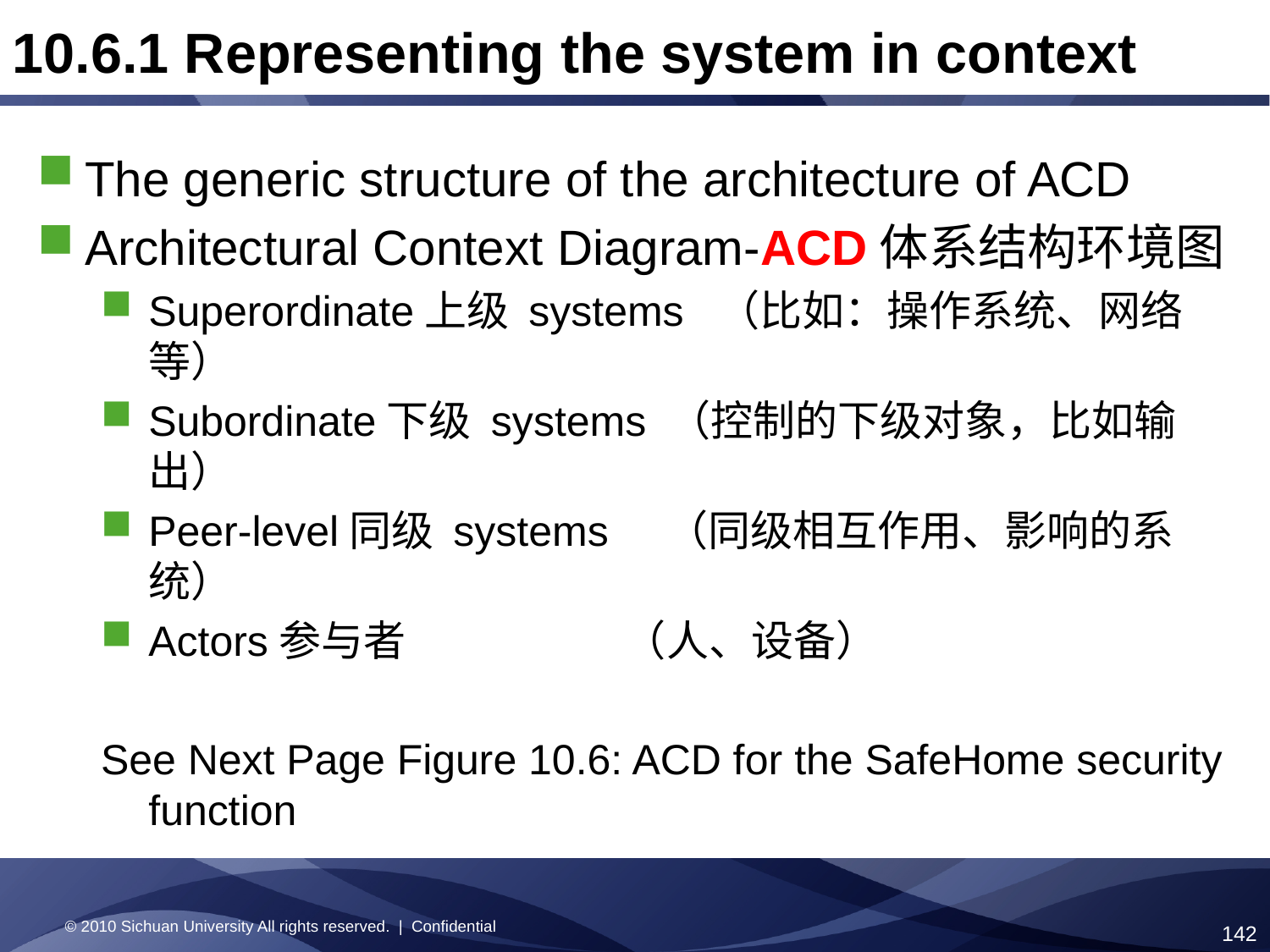

10.6.1 Representing the system in context
The generic structure of the architecture of ACD
Architectural Context Diagram-ACD体系结构环境图
Superordinate上级 systems  （比如：操作系统、网络等）
Subordinate下级 systems （控制的下级对象，比如输出）
Peer-level同级 systems    （同级相互作用、影响的系统）
Actors参与者                       （人、设备）

See Next Page Figure 10.6: ACD for the SafeHome security function
© 2010 Sichuan University All rights reserved.  |  Confidential
142